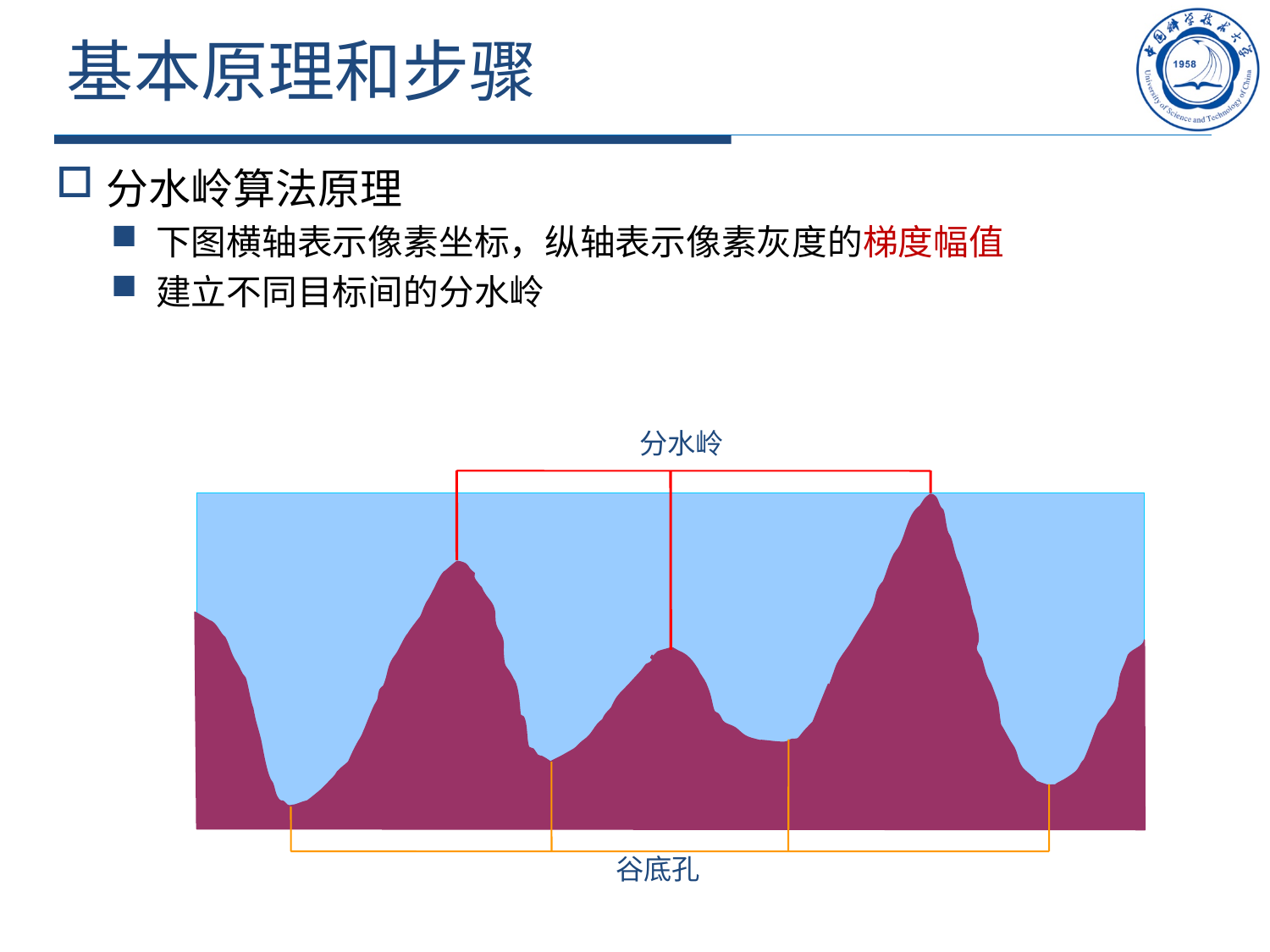

# 基本原理和步骤
分水岭算法原理
下图横轴表示像素坐标，纵轴表示像素灰度的梯度幅值
建立不同目标间的分水岭

分水岭

谷底孔